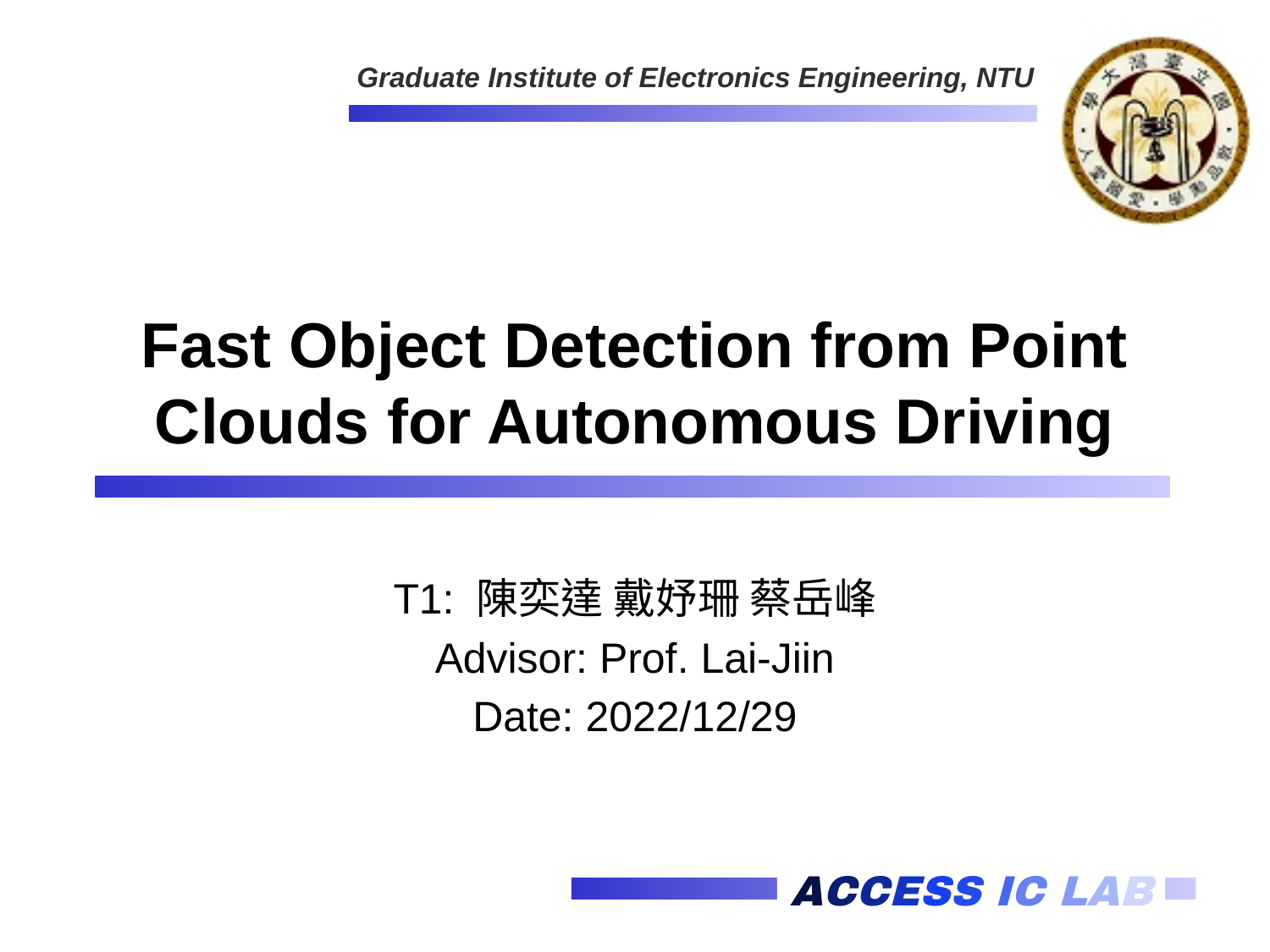

# Fast Object Detection from Point Clouds for Autonomous Driving
T1: 陳奕達 戴妤珊 蔡岳峰
Advisor: Prof. Lai-Jiin
Date: 2022/12/29